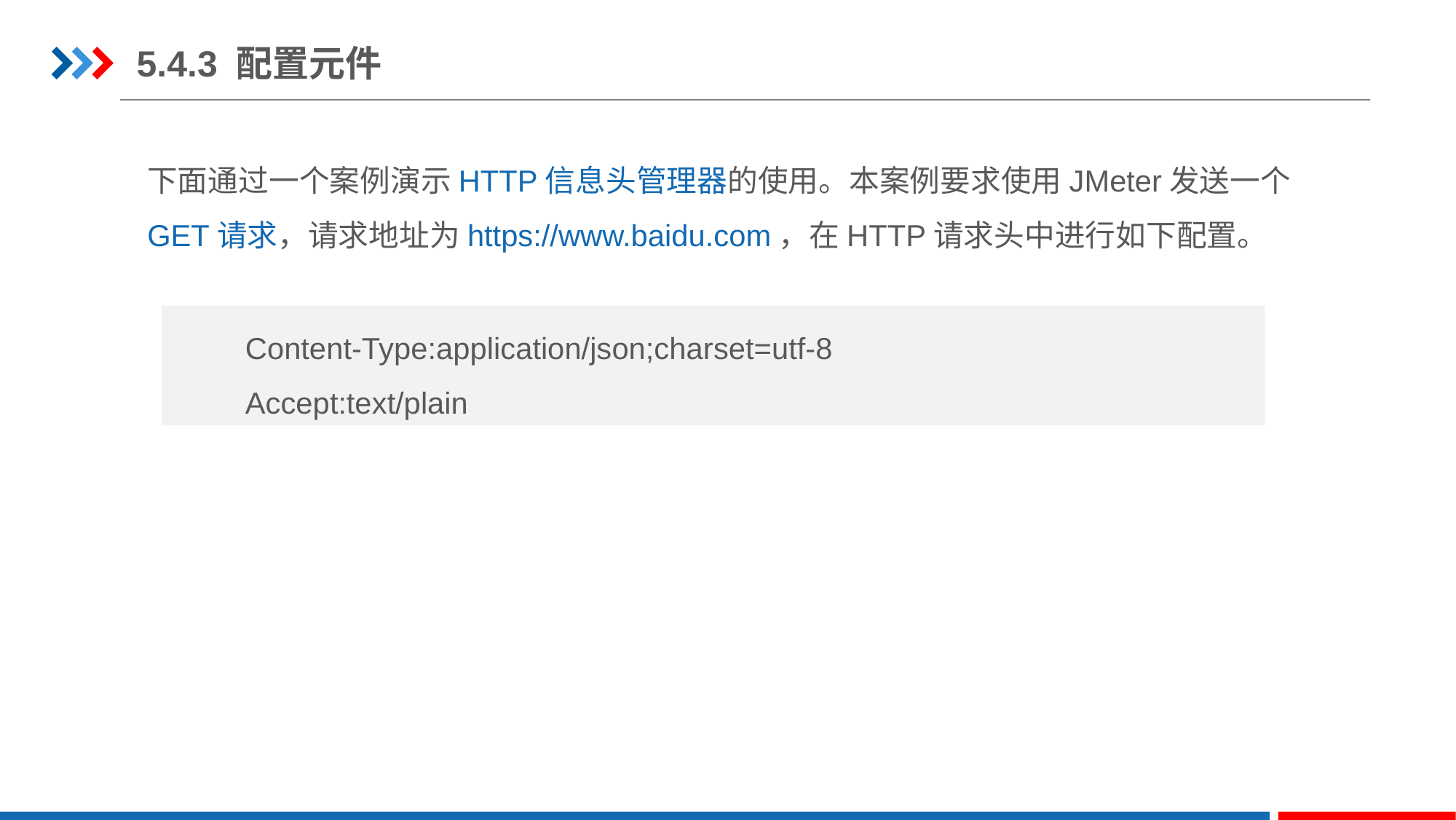

5.4.3 配置元件
下面通过一个案例演示HTTP信息头管理器的使用。本案例要求使用JMeter发送一个GET请求，请求地址为https://www.baidu.com，在HTTP请求头中进行如下配置。
配置元件中常用的参数化工具
Content-Type:application/json;charset=utf-8
Accept:text/plain